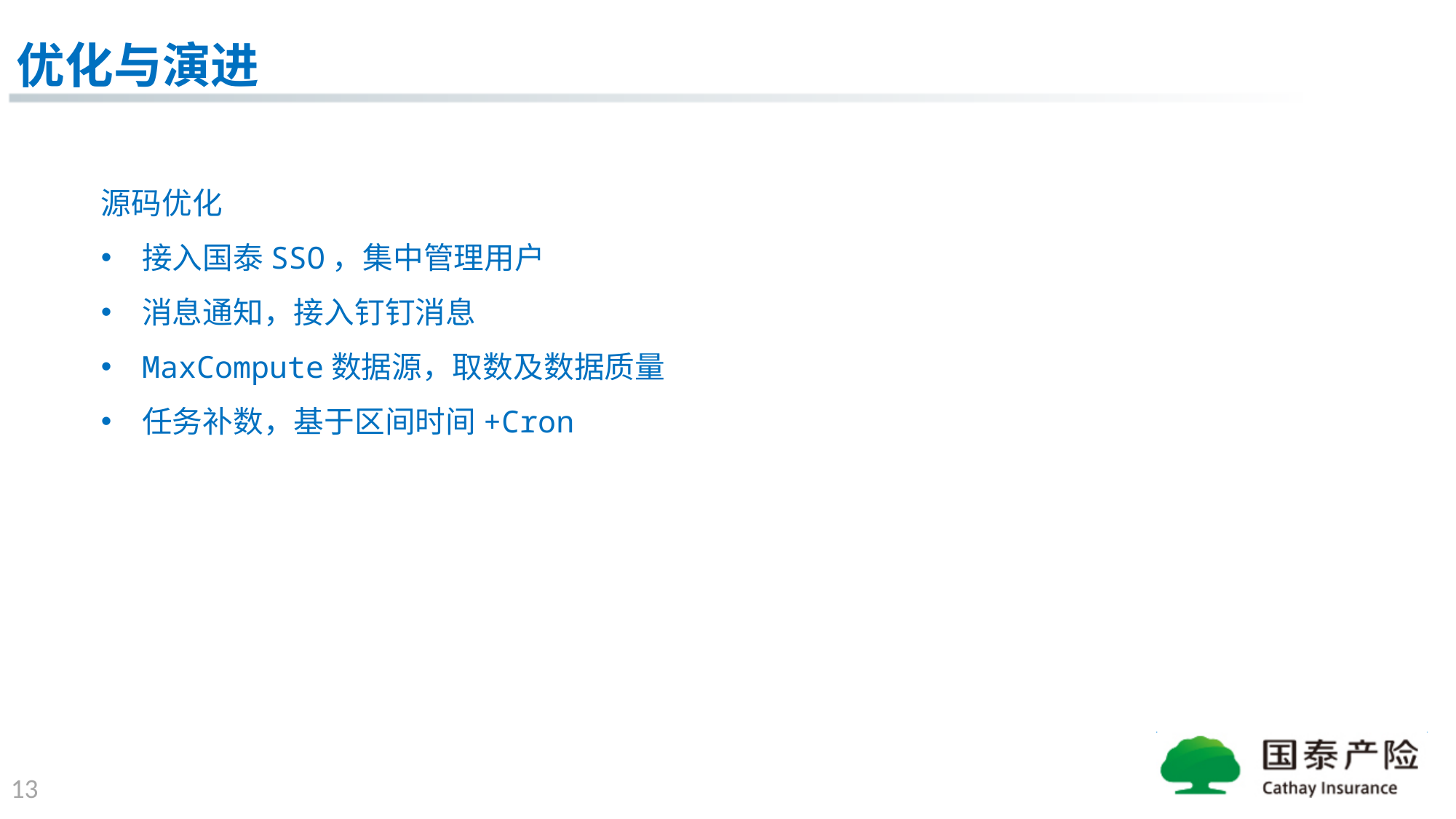

优化与演进

源码优化
接入国泰SSO，集中管理用户
消息通知，接入钉钉消息
MaxCompute数据源，取数及数据质量
任务补数，基于区间时间+Cron
13